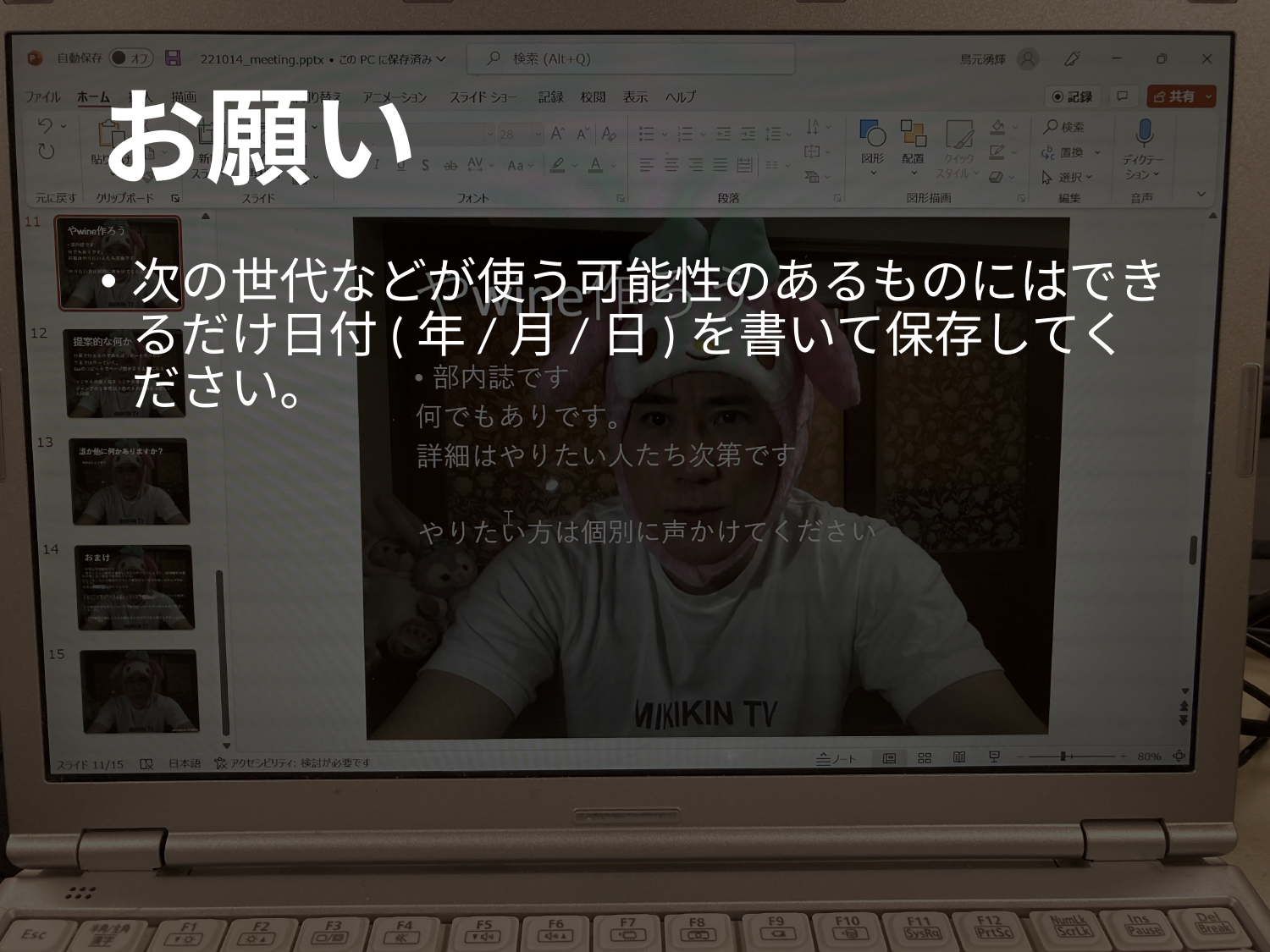

# お願い
次の世代などが使う可能性のあるものにはできるだけ日付(年/月/日)を書いて保存してください。